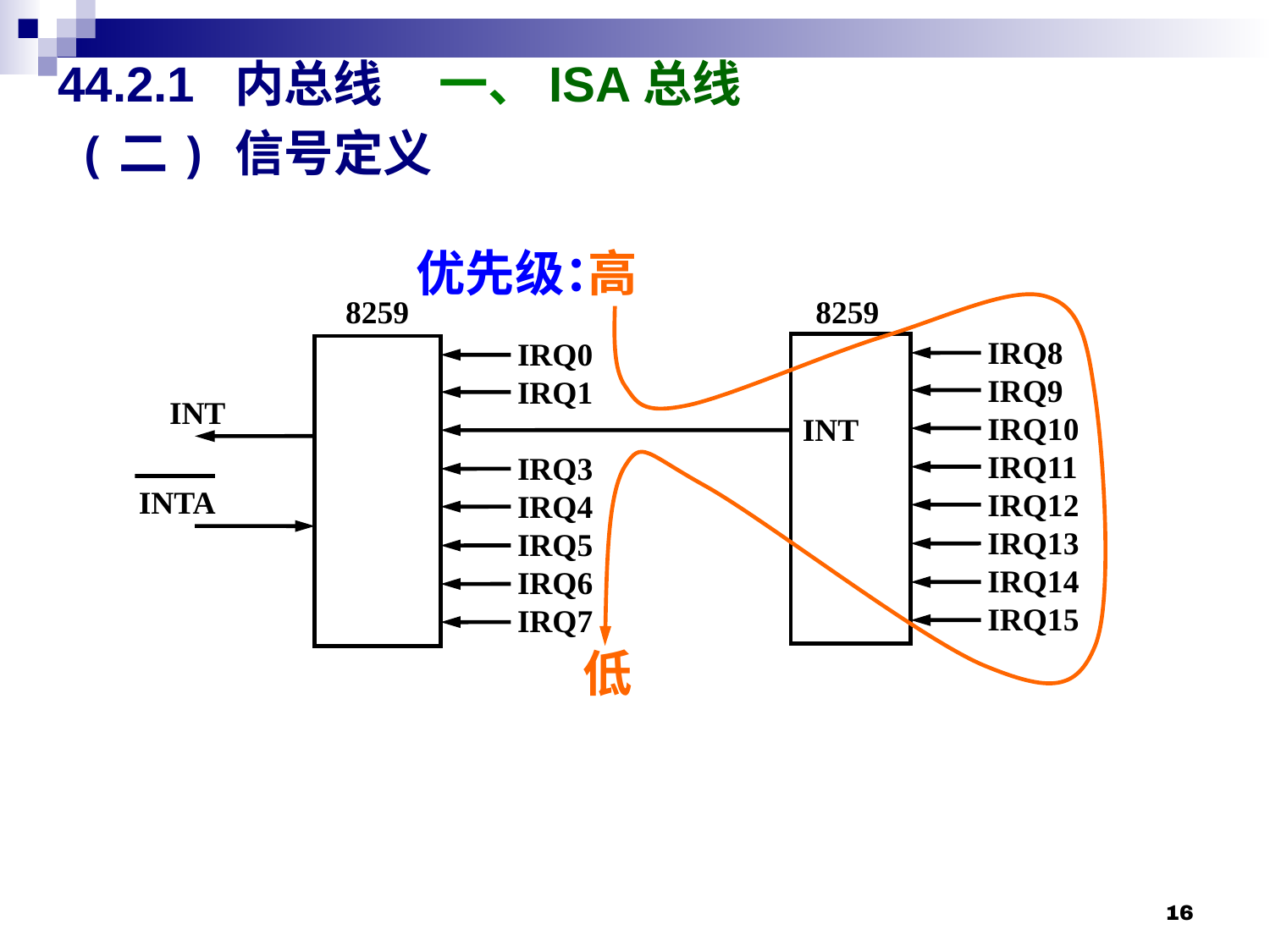

# 44.2.1  内总线 	一、ISA总线
(二) 信号定义
优先级：
高
8259
8259

IRQ8
IRQ9
IRQ10
IRQ11
IRQ12
IRQ13
IRQ14
IRQ15
IRQ0
IRQ1

IRQ3
IRQ4
IRQ5
IRQ6
IRQ7

INT

INT

INTA

低
16